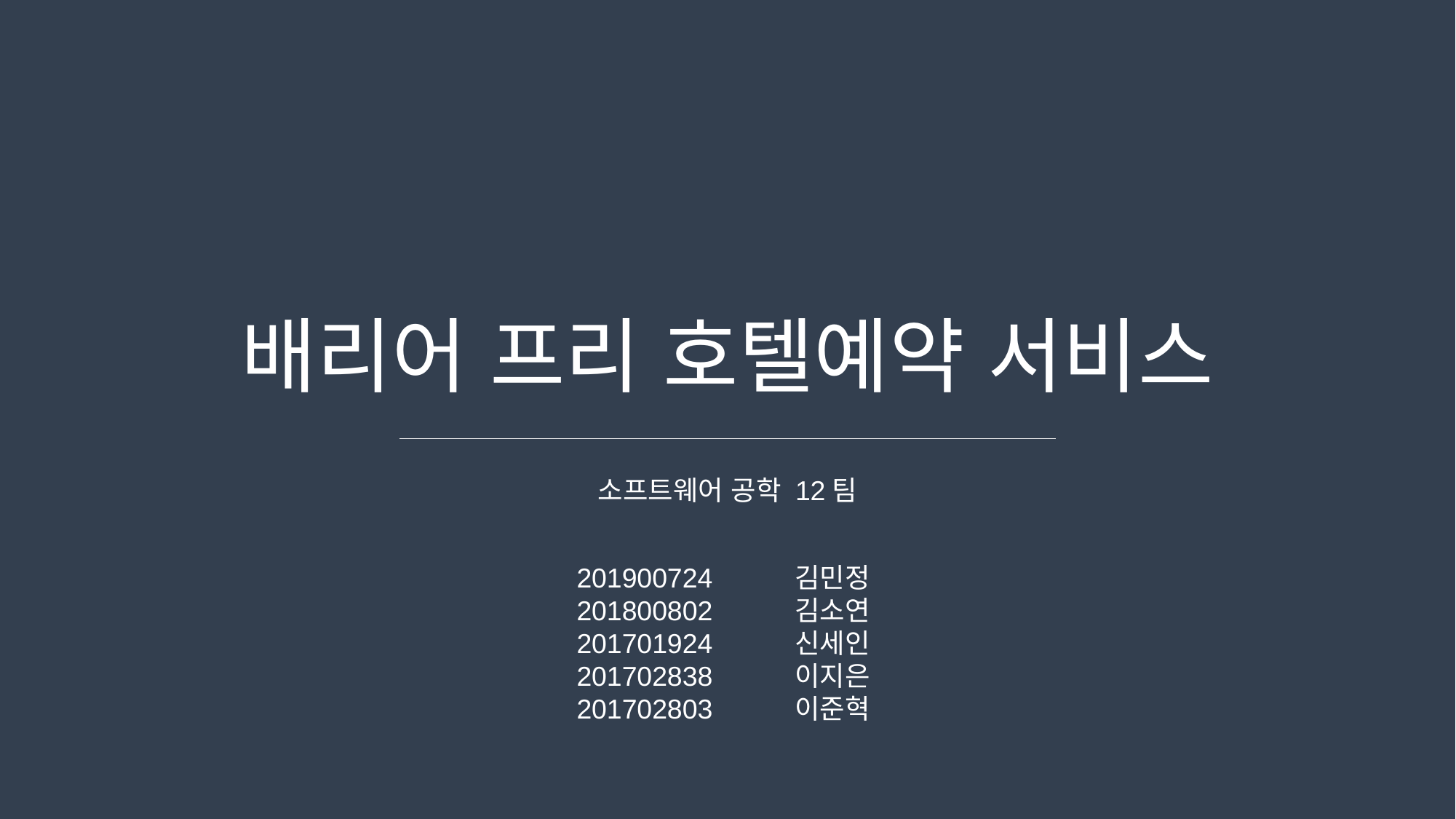

배리어 프리 호텔예약 서비스
소프트웨어 공학 12팀
201900724	김민정
201800802	김소연
201701924	신세인
201702838	이지은
201702803	이준혁